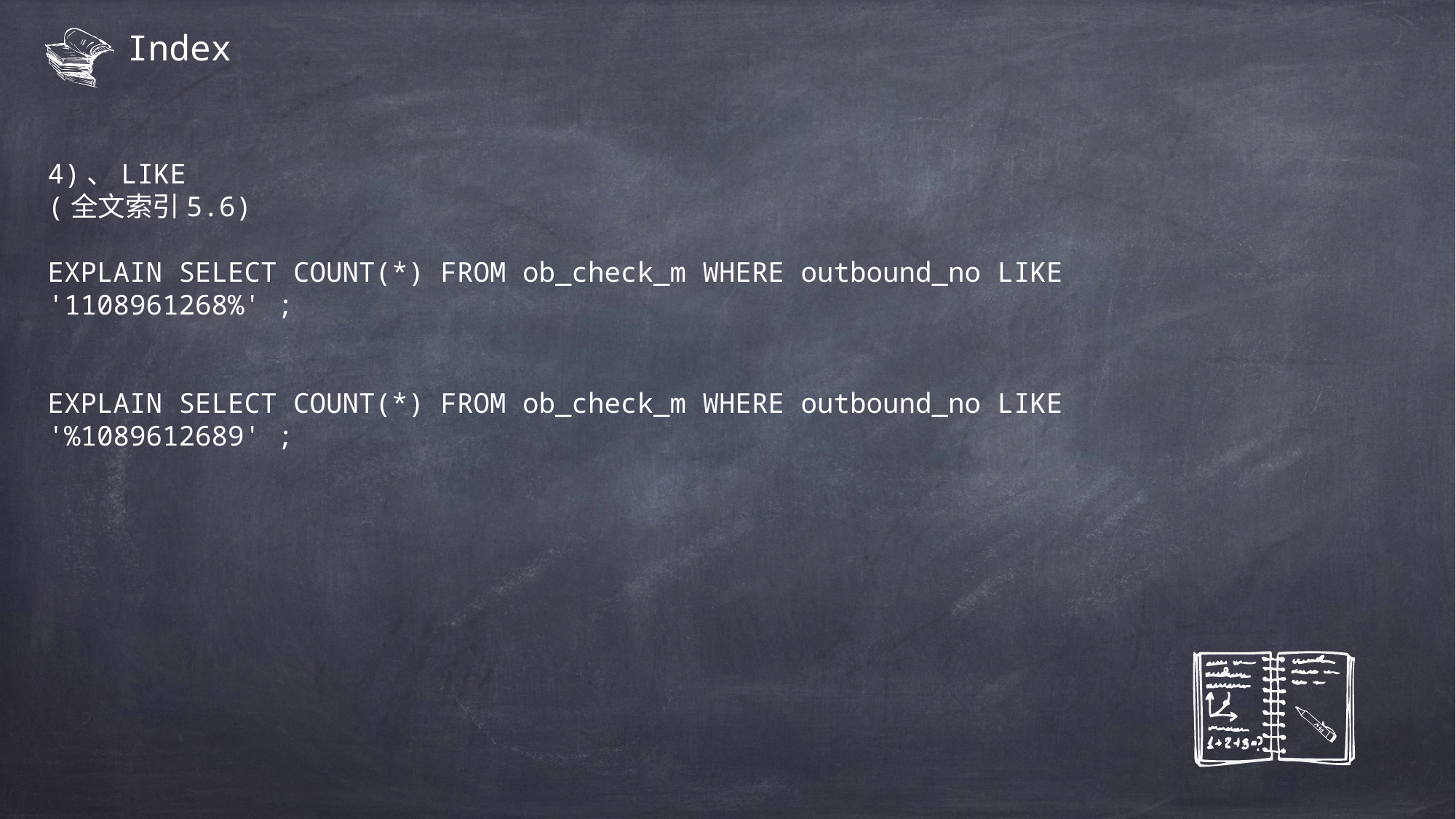

# Index

4)、LIKE
(全文索引5.6)

EXPLAIN SELECT COUNT(*) FROM ob_check_m WHERE outbound_no LIKE '1108961268%' ;

EXPLAIN SELECT COUNT(*) FROM ob_check_m WHERE outbound_no LIKE '%1089612689' ;